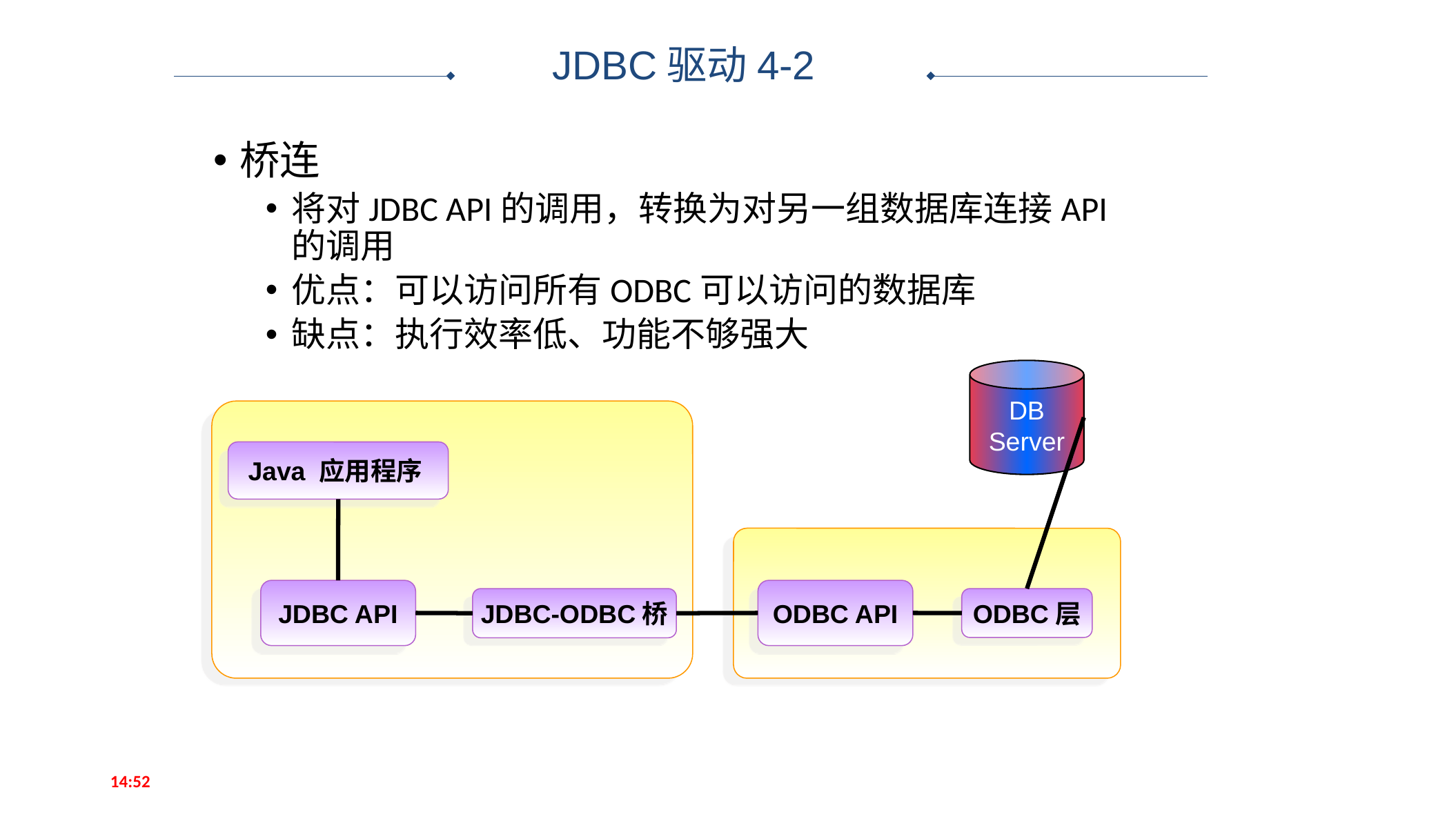

JDBC驱动4-2
桥连
将对JDBC API的调用，转换为对另一组数据库连接API的调用
优点：可以访问所有ODBC可以访问的数据库
缺点：执行效率低、功能不够强大
DB
Server

Java 应用程序

JDBC API
ODBC API
JDBC-ODBC桥
ODBC层
14:52